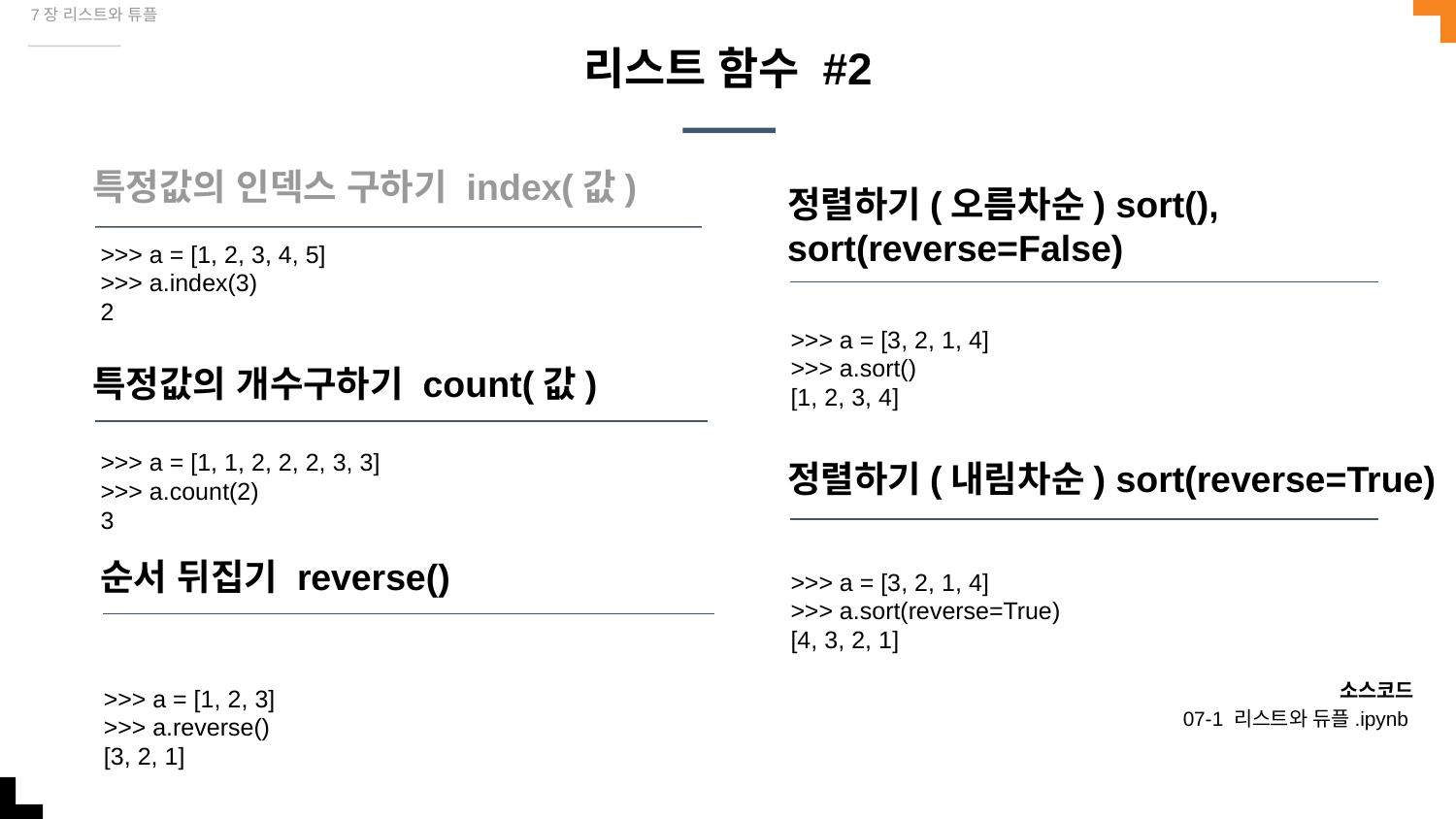

7장 리스트와 튜플
# 리스트 함수 #2
특정값의 인덱스 구하기 index(값)
정렬하기(오름차순) sort(), sort(reverse=False)
>>> a = [1, 2, 3, 4, 5]
>>> a.index(3)
2

>>> a = [3, 2, 1, 4]
>>> a.sort()
[1, 2, 3, 4]
특정값의 개수구하기 count(값)
>>> a = [1, 1, 2, 2, 2, 3, 3]
>>> a.count(2)
3
정렬하기(내림차순) sort(reverse=True)
>>> a = [3, 2, 1, 4]
>>> a.sort(reverse=True)
[4, 3, 2, 1]
순서 뒤집기 reverse()
>>> a = [1, 2, 3]
>>> a.reverse()
[3, 2, 1]
소스코드
07-1 리스트와 듀플.ipynb